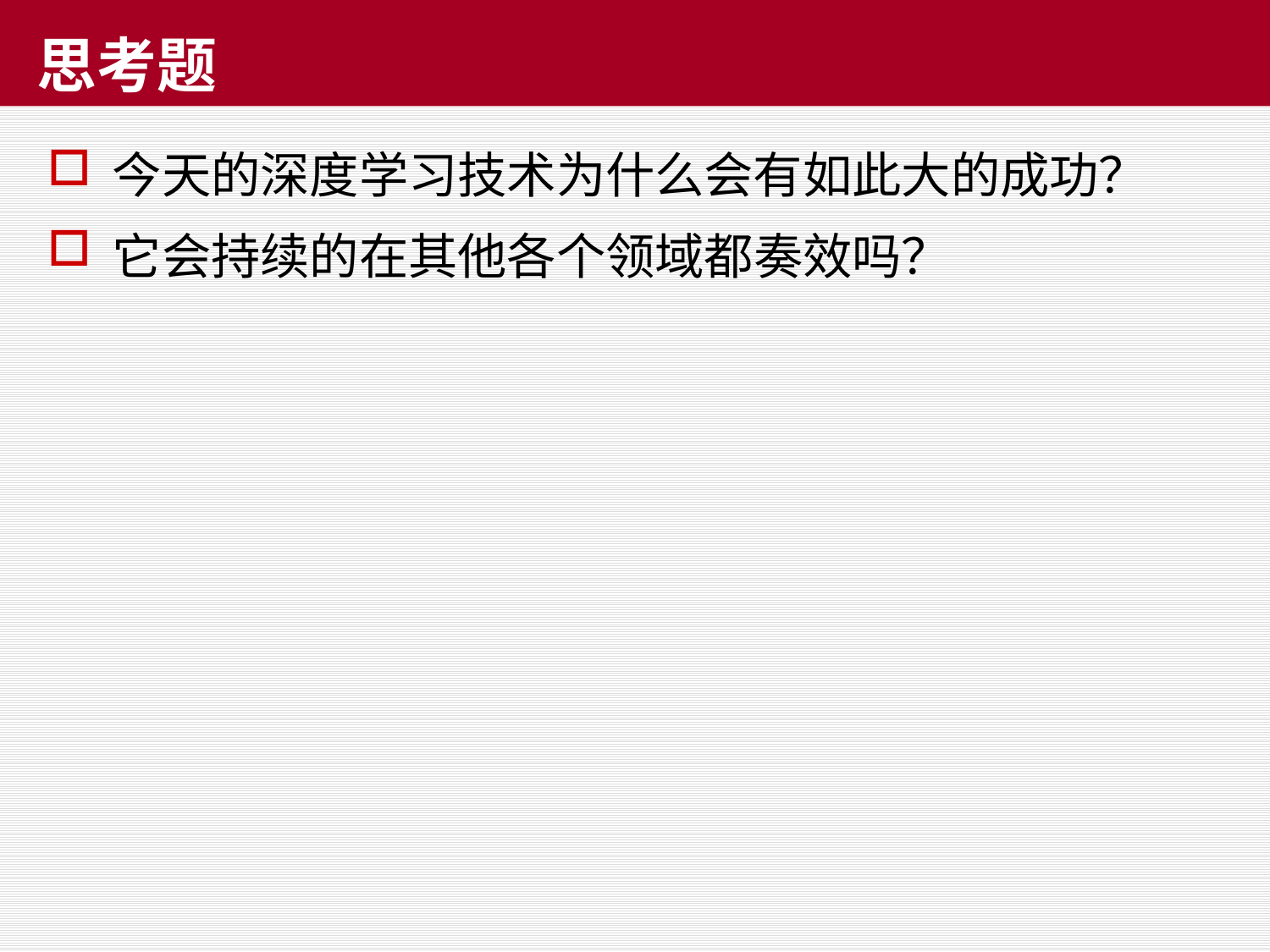

# 思考题
今天的深度学习技术为什么会有如此大的成功？
它会持续的在其他各个领域都奏效吗？